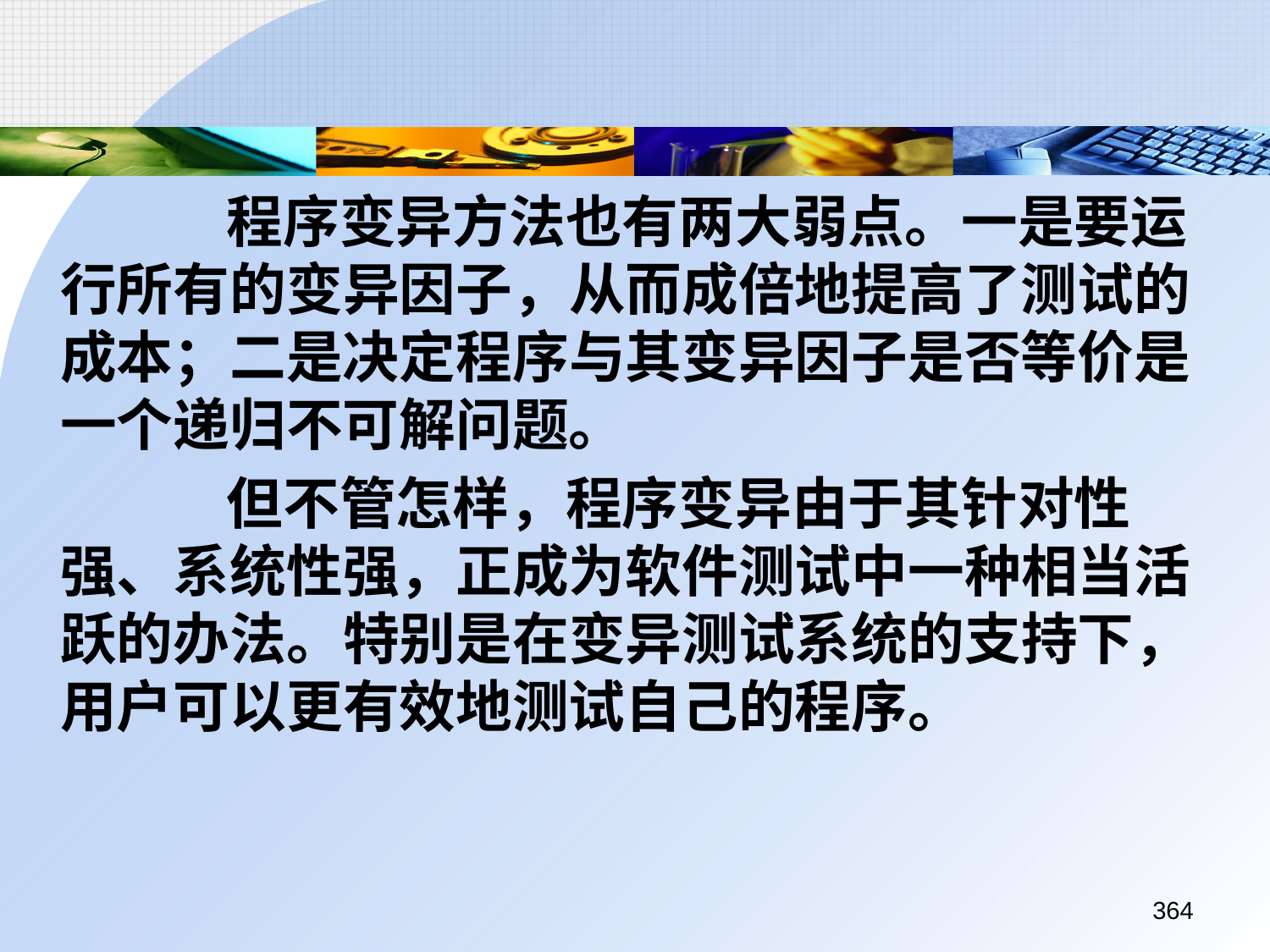

程序变异方法也有两大弱点。一是要运行所有的变异因子，从而成倍地提高了测试的成本；二是决定程序与其变异因子是否等价是一个递归不可解问题。
		  但不管怎样，程序变异由于其针对性强、系统性强，正成为软件测试中一种相当活跃的办法。特别是在变异测试系统的支持下，用户可以更有效地测试自己的程序。

364